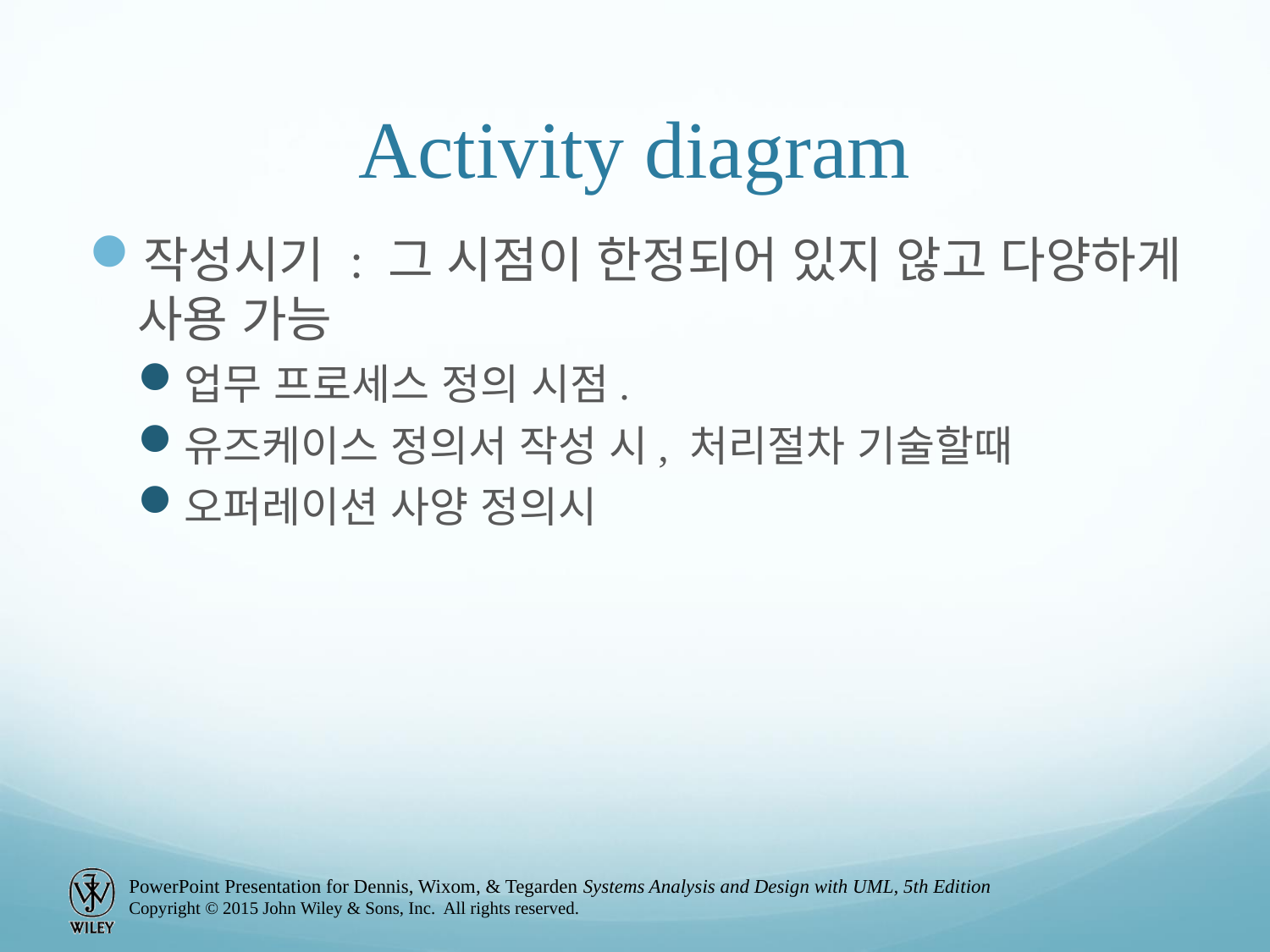

# Activity diagram
작성시기 : 그 시점이 한정되어 있지 않고 다양하게 사용 가능
업무 프로세스 정의 시점.
유즈케이스 정의서 작성 시, 처리절차 기술할때
오퍼레이션 사양 정의시